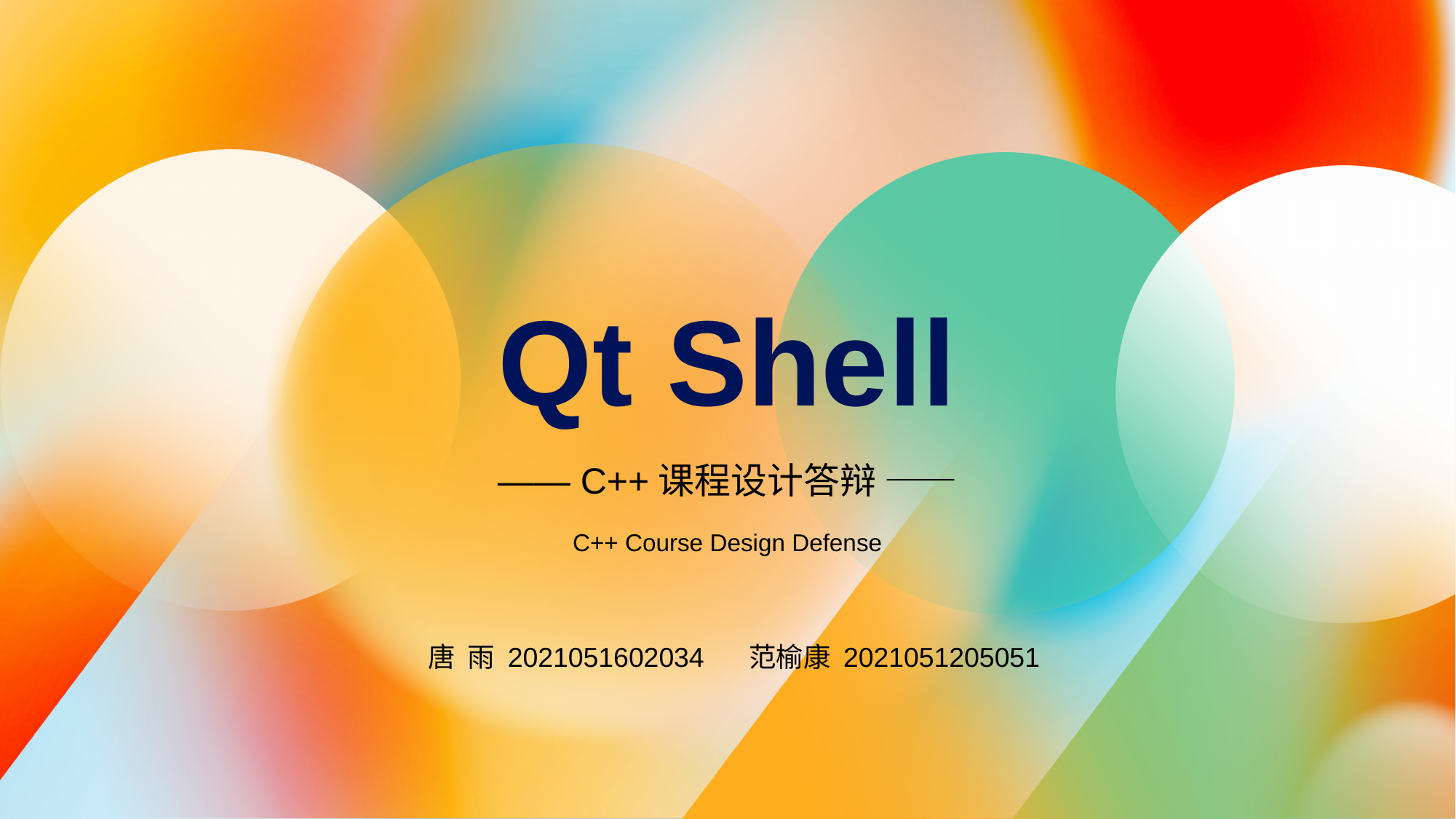

Qt Shell
—— C++课程设计答辩 ——
C++ Course Design Defense
 唐  雨 2021051602034     范榆康 2021051205051